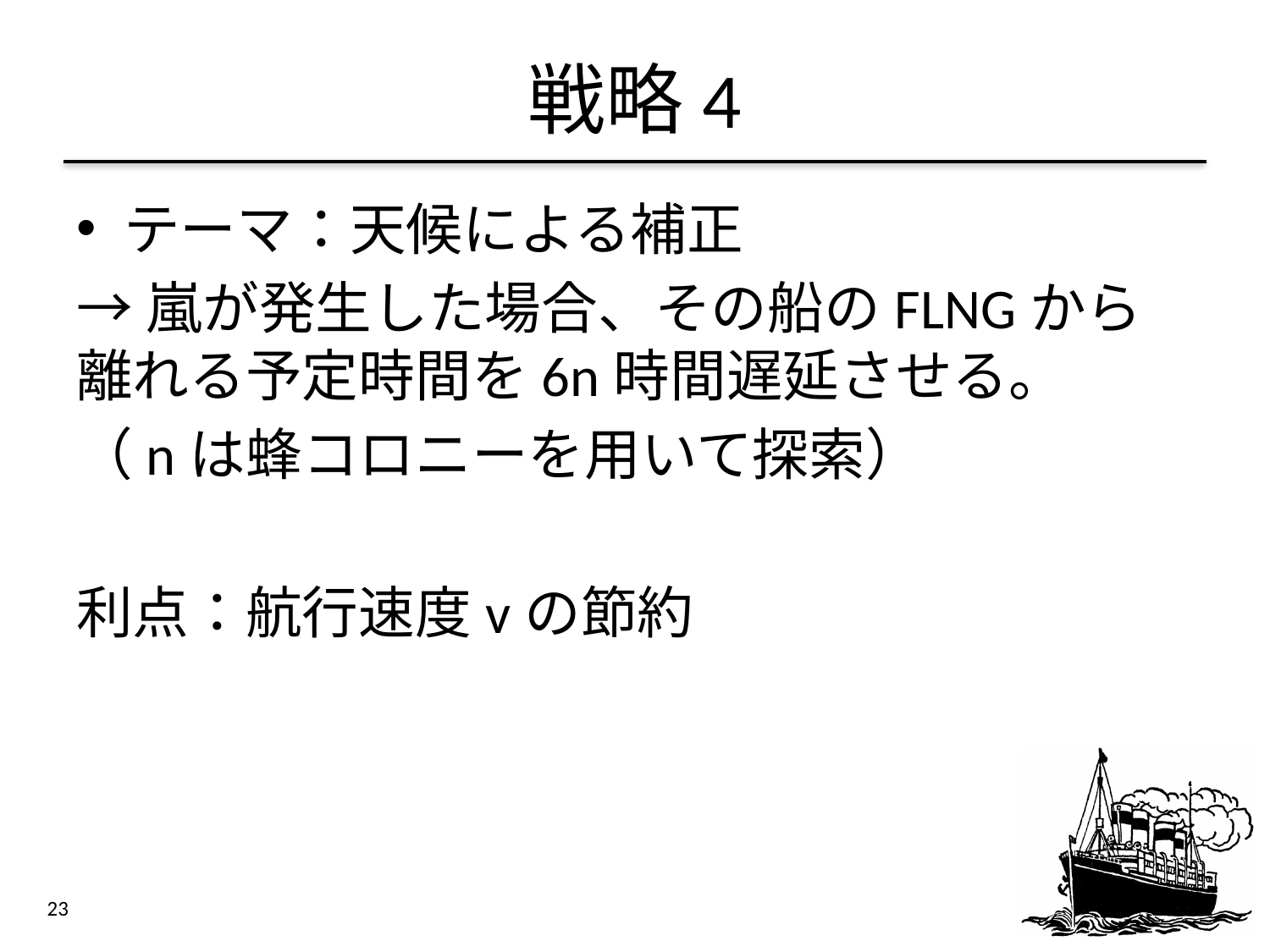

# 戦略4
テーマ：天候による補正
→嵐が発生した場合、その船のFLNGから離れる予定時間を6n時間遅延させる。
（nは蜂コロニーを用いて探索）

利点：航行速度vの節約
23